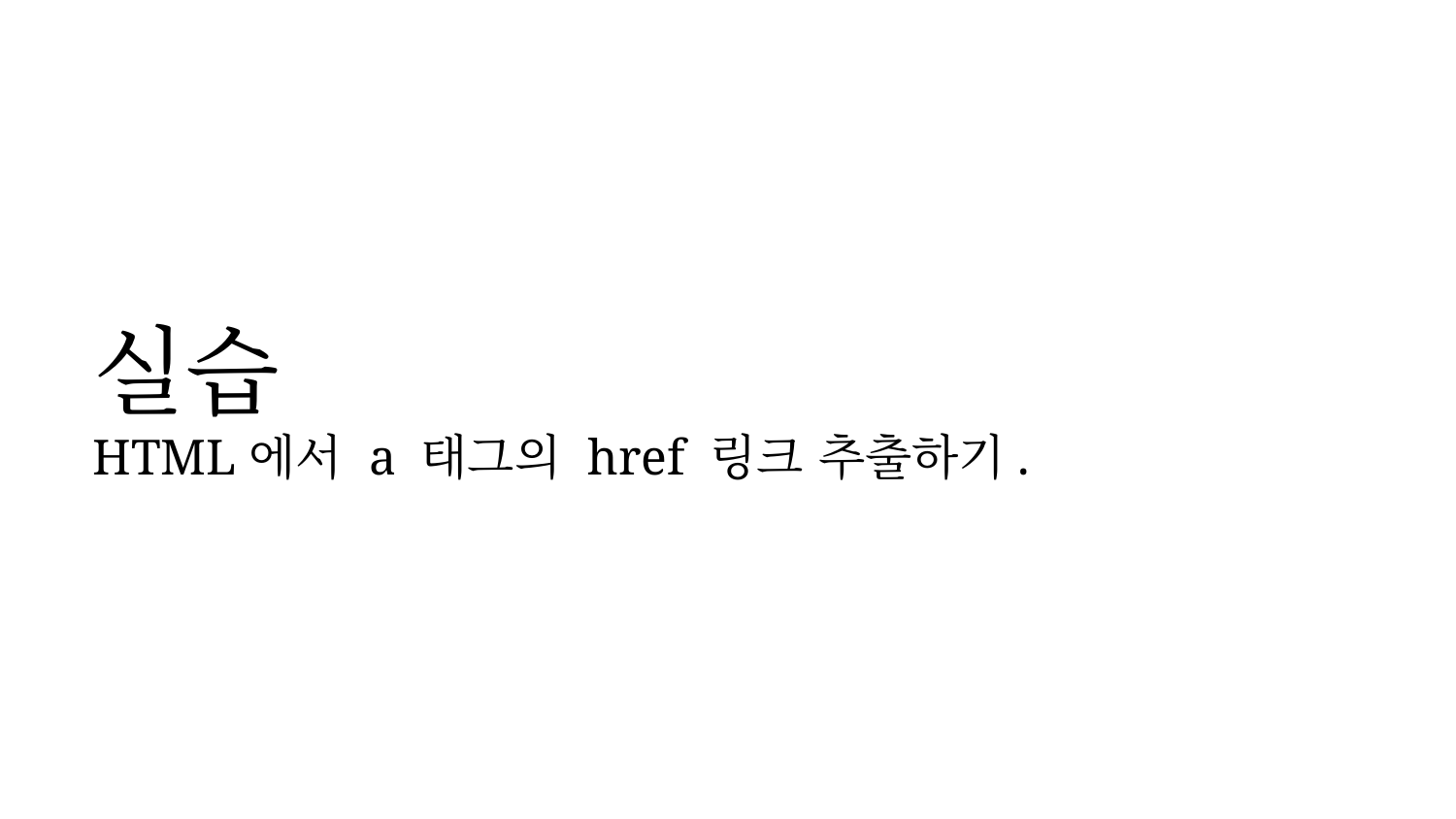

# 실습
HTML에서 a 태그의 href 링크 추출하기.